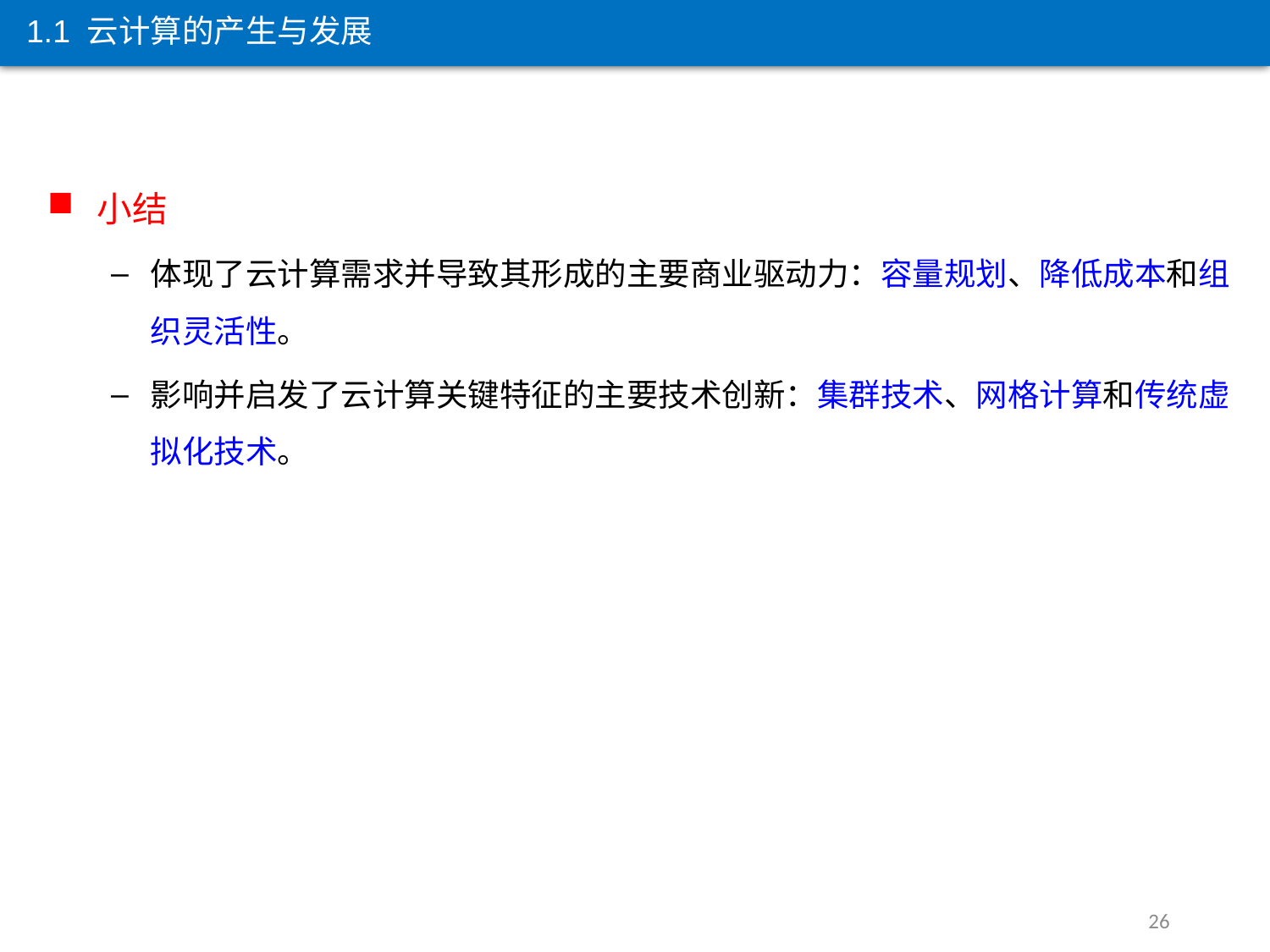

1.1 云计算的产生与发展
小结
体现了云计算需求并导致其形成的主要商业驱动力：容量规划、降低成本和组织灵活性。
影响并启发了云计算关键特征的主要技术创新：集群技术、网格计算和传统虚拟化技术。
26